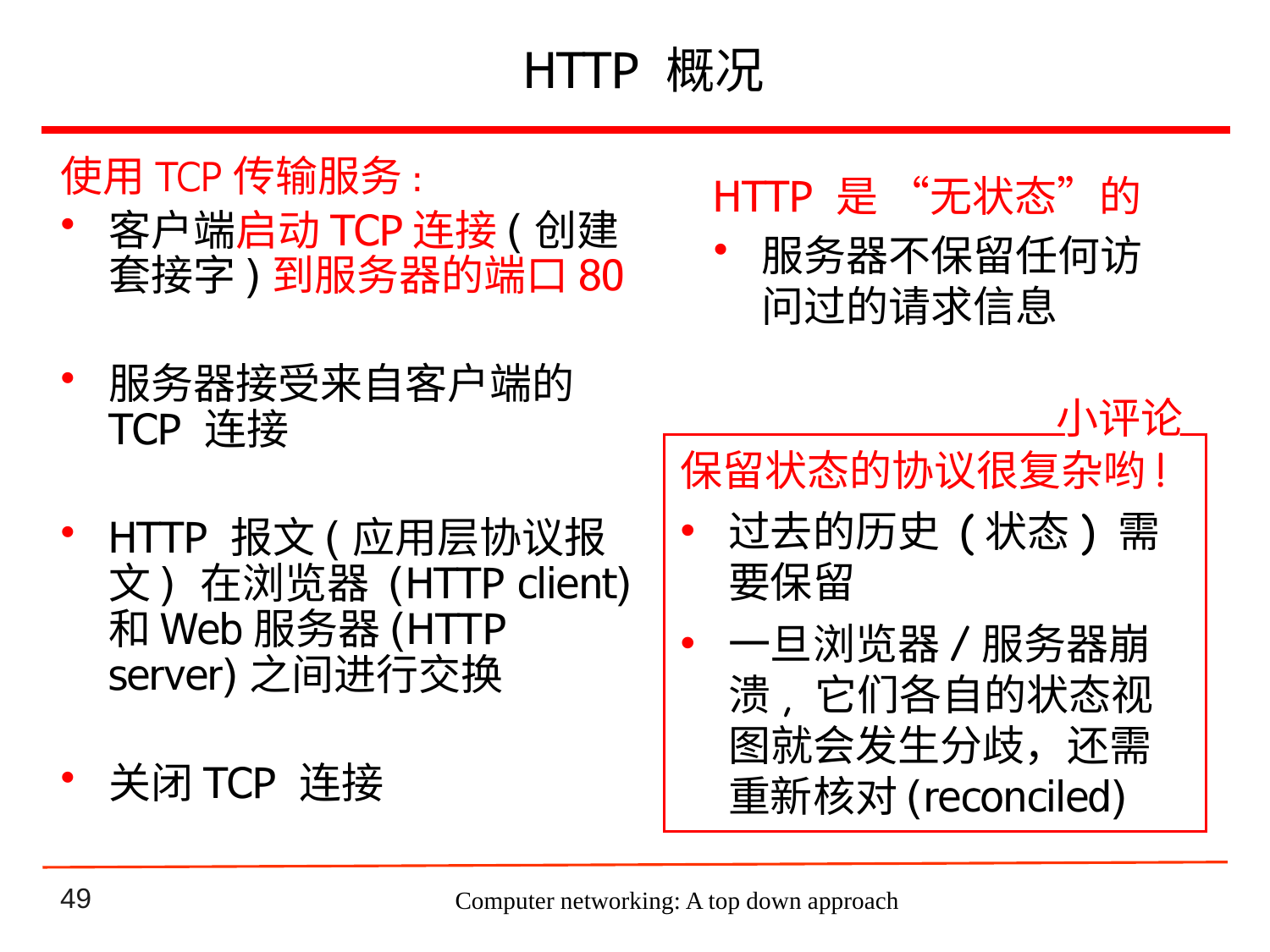

# HTTP 概况
使用TCP传输服务:
客户端启动TCP连接(创建套接字)到服务器的端口80

服务器接受来自客户端的 TCP 连接

HTTP 报文(应用层协议报文) 在浏览器 (HTTP client) 和Web服务器(HTTP server)之间进行交换

关闭TCP 连接
HTTP 是 “无状态”的
服务器不保留任何访问过的请求信息
小评论

保留状态的协议很复杂哟!
过去的历史 (状态) 需要保留
一旦浏览器/服务器崩溃, 它们各自的状态视图就会发生分歧，还需重新核对(reconciled)
Computer networking: A top down approach